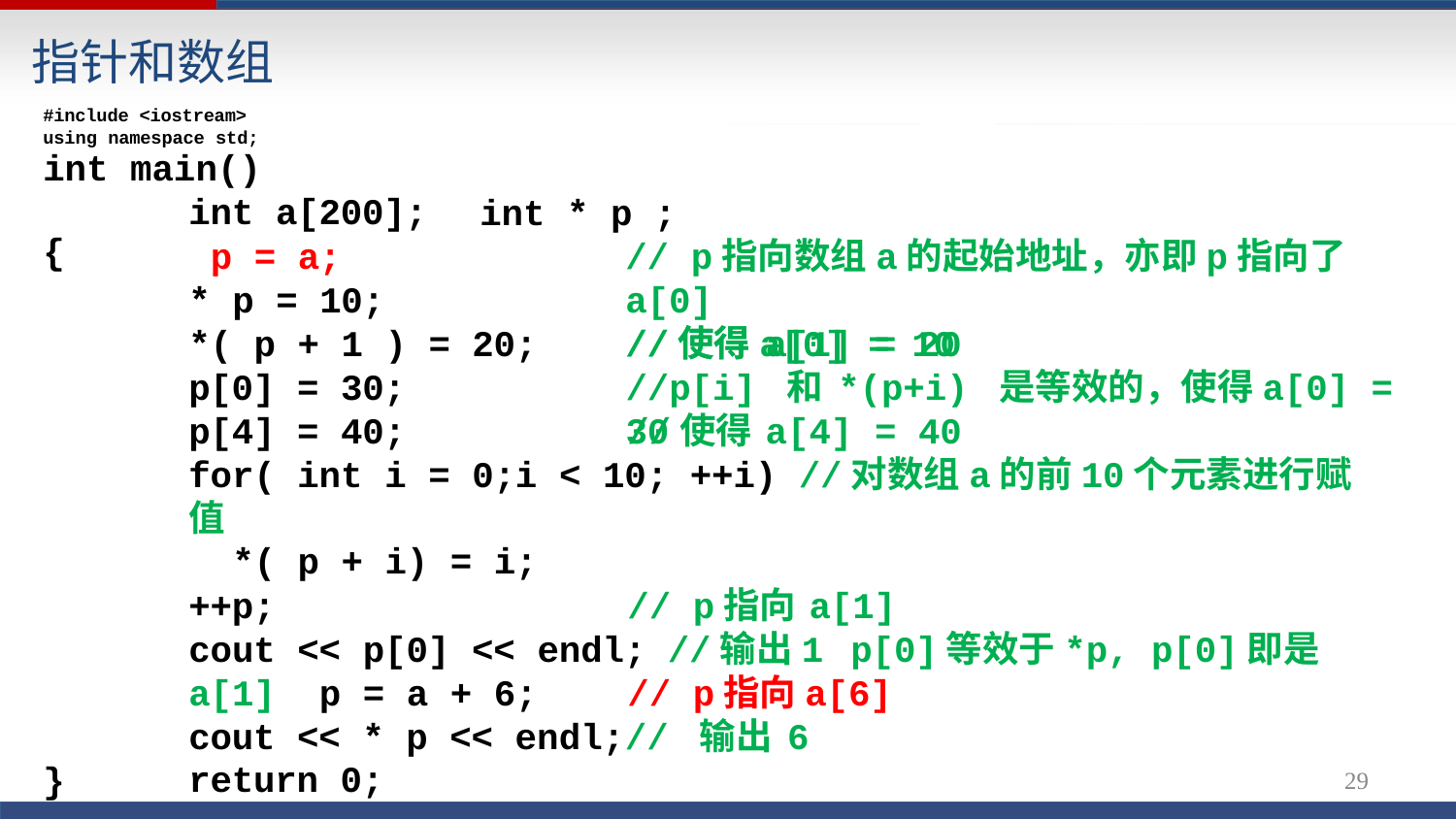

# 指针和数组
#include <iostream>  using namespace std;
int main()	{
int a[200];  p = a;
* p = 10;
int * p ;
// p指向数组a的起始地址，亦即p指向了a[0]
//使得a[0] = 10
*( p + 1 ) = 20;
p[0] = 30;
//使得	a[1] = 20
//p[i] 和	*(p+i) 是等效的，使得a[0] = 30
p[4] = 40;	//使得	a[4] = 40
for( int i = 0;i < 10; ++i) //对数组a的前10个元素进行赋值
*( p + i) = i;
++p;	// p指向	a[1]
cout << p[0] << endl; //输出1	p[0]等效于*p, p[0]即是a[1]  p = a + 6;	// p指向a[6]
cout << * p << endl;// 输出	6
return 0;
}
29